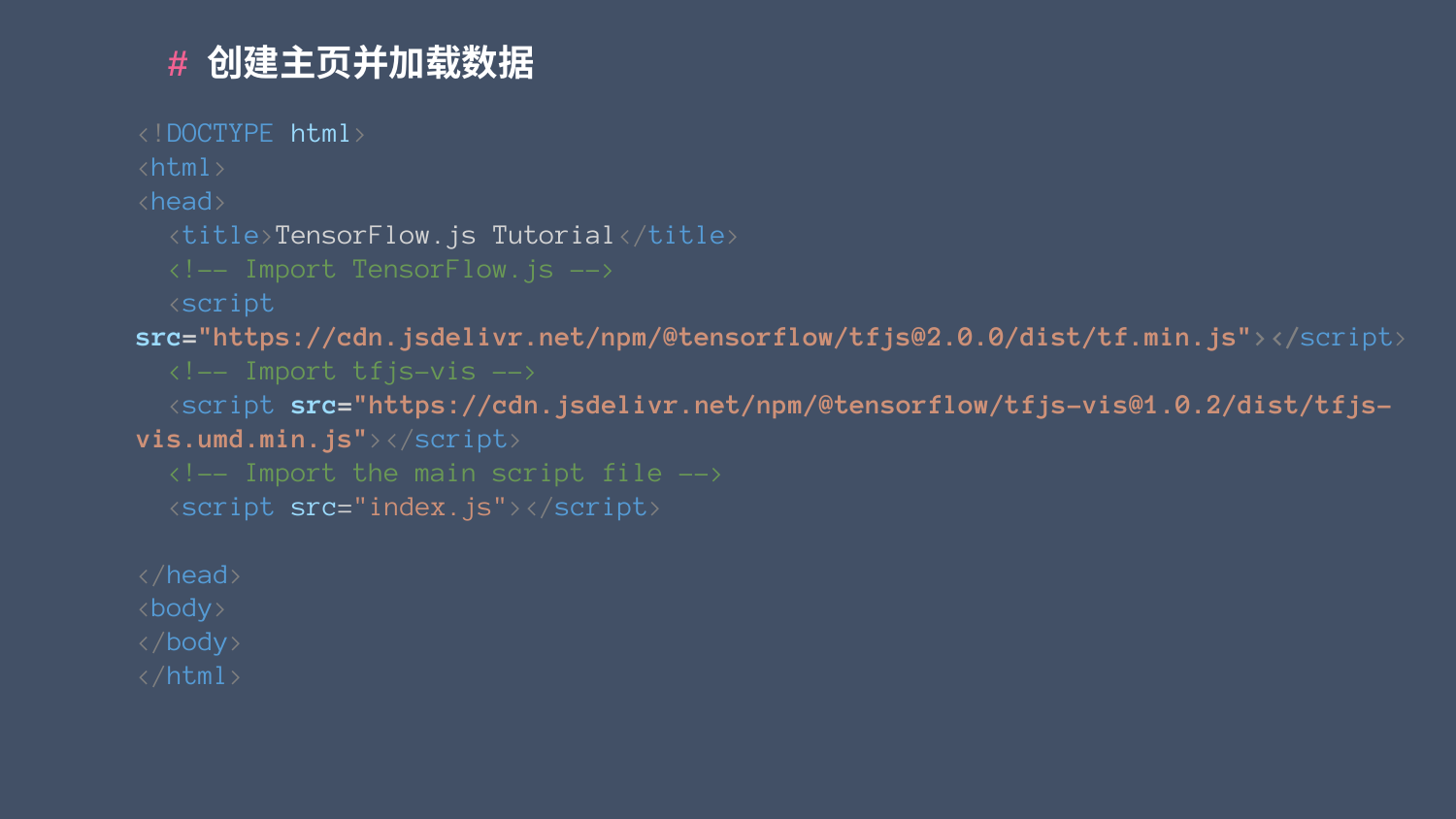

# 创建主页并加载数据
<!DOCTYPE html>
<html>
<head>
  <title>TensorFlow.js Tutorial</title>
  <!-- Import TensorFlow.js -->
  <script src="https://cdn.jsdelivr.net/npm/@tensorflow/tfjs@2.0.0/dist/tf.min.js"></script>
  <!-- Import tfjs-vis -->
  <script src="https://cdn.jsdelivr.net/npm/@tensorflow/tfjs-vis@1.0.2/dist/tfjs-vis.umd.min.js"></script>
  <!-- Import the main script file -->
  <script src="index.js"></script>
</head>
<body>
</body>
</html>